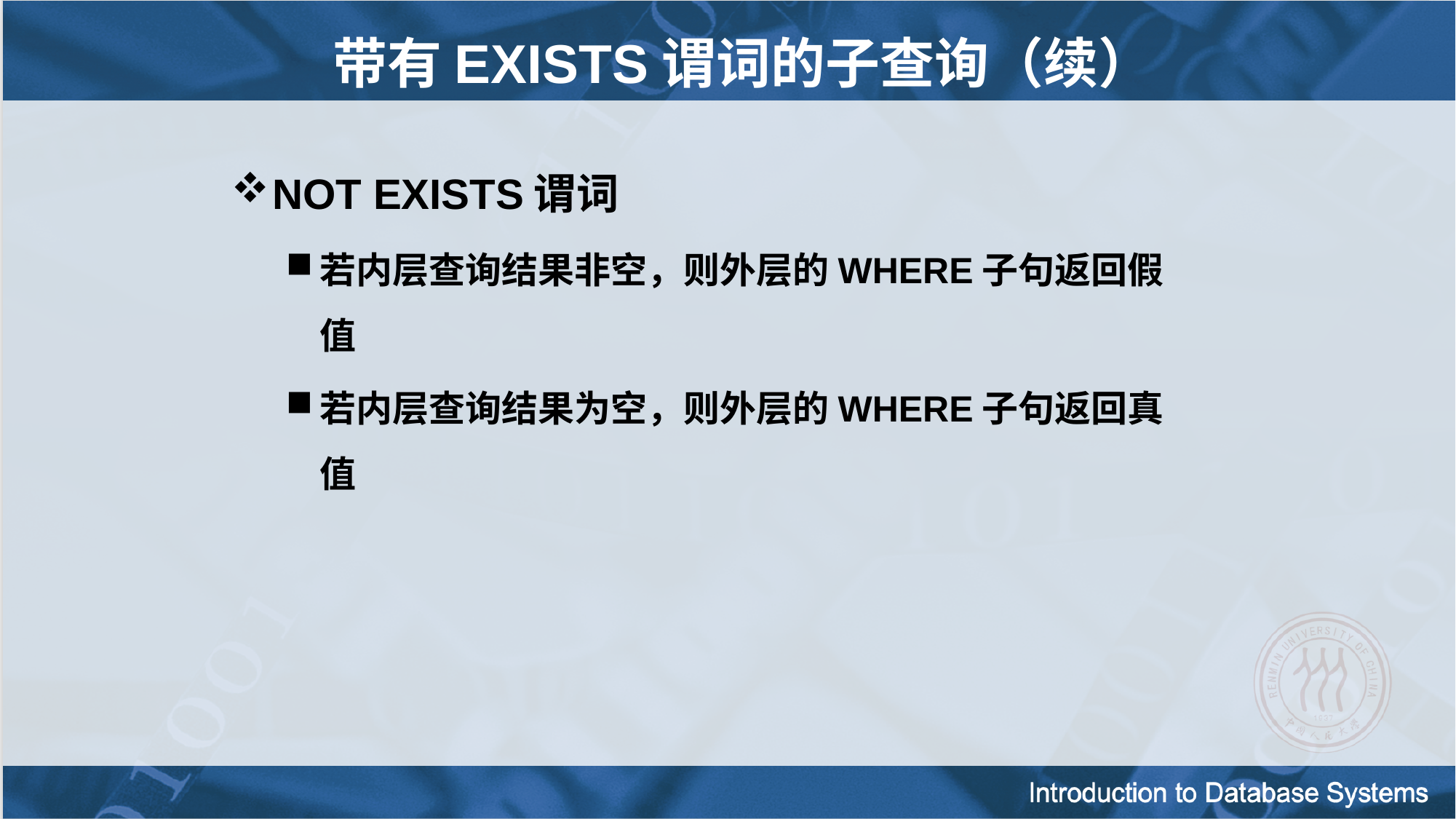

带有EXISTS谓词的子查询（续）
NOT EXISTS谓词
若内层查询结果非空，则外层的WHERE子句返回假值
若内层查询结果为空，则外层的WHERE子句返回真值